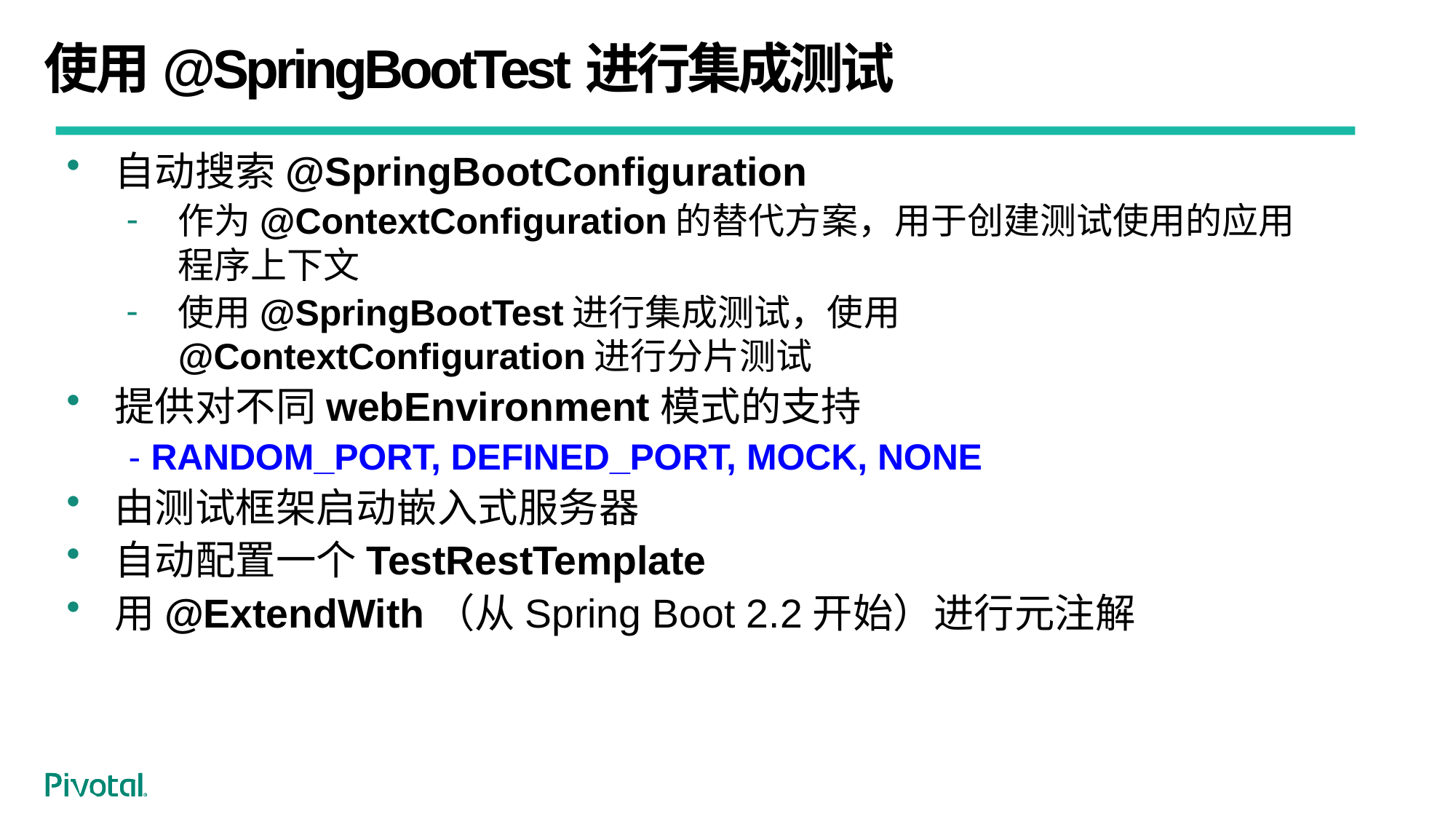

# 使用@SpringBootTest进行集成测试
自动搜索@SpringBootConfiguration
作为@ContextConfiguration的替代方案，用于创建测试使用的应用程序上下文
使用@SpringBootTest进行集成测试，使用@ContextConfiguration进行分片测试
提供对不同webEnvironment模式的支持
- RANDOM_PORT, DEFINED_PORT, MOCK, NONE
由测试框架启动嵌入式服务器
自动配置一个TestRestTemplate
用@ExtendWith（从Spring Boot 2.2开始）进行元注解
31